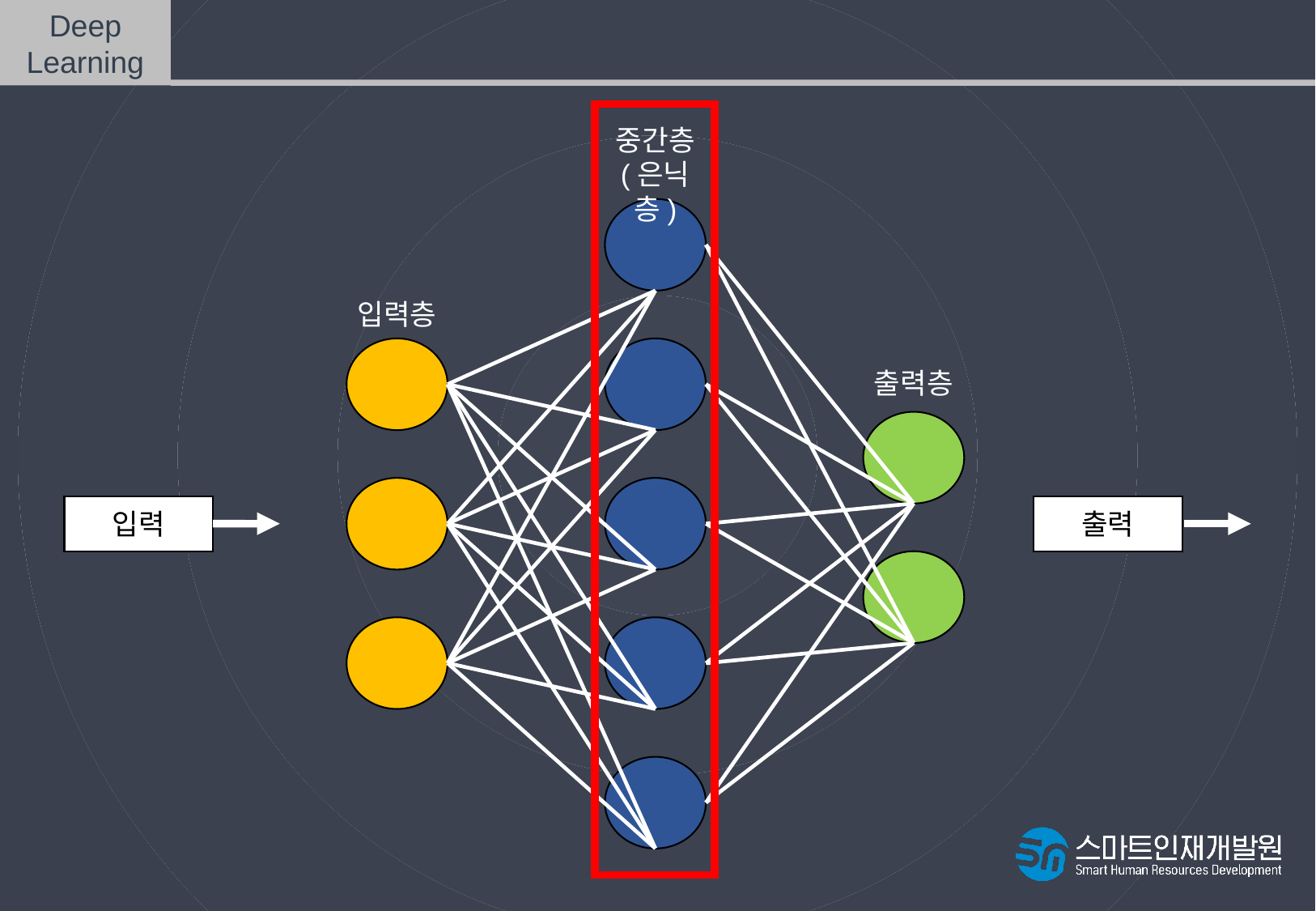

Deep
Learning
다층 퍼셉트론(Multilayer Perceptron)

중간층
(은닉층)

입력층

출력층

입력
출력